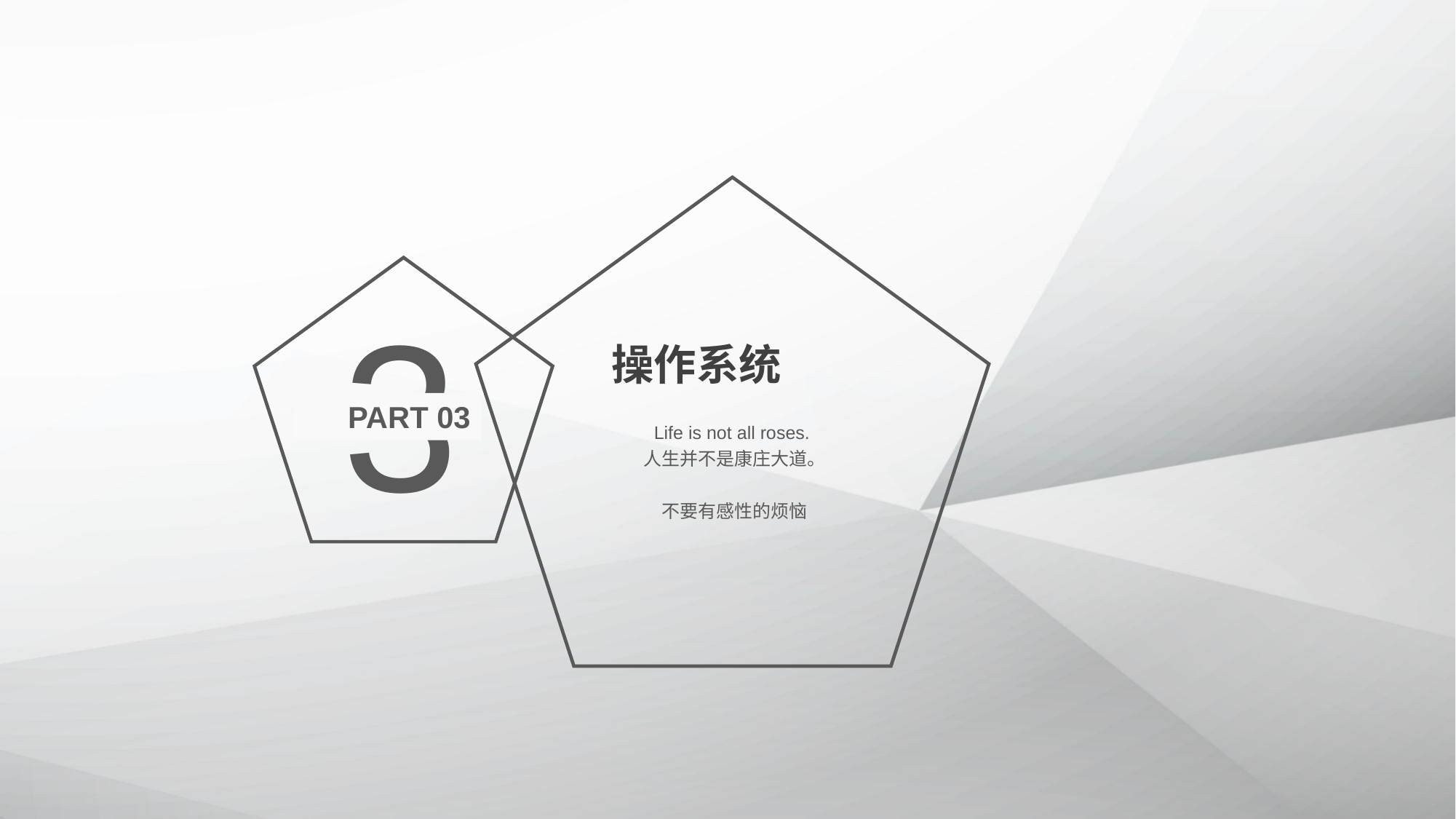

3
操作系统
PART 03
Life is not all roses.
人生并不是康庄大道。

不要有感性的烦恼